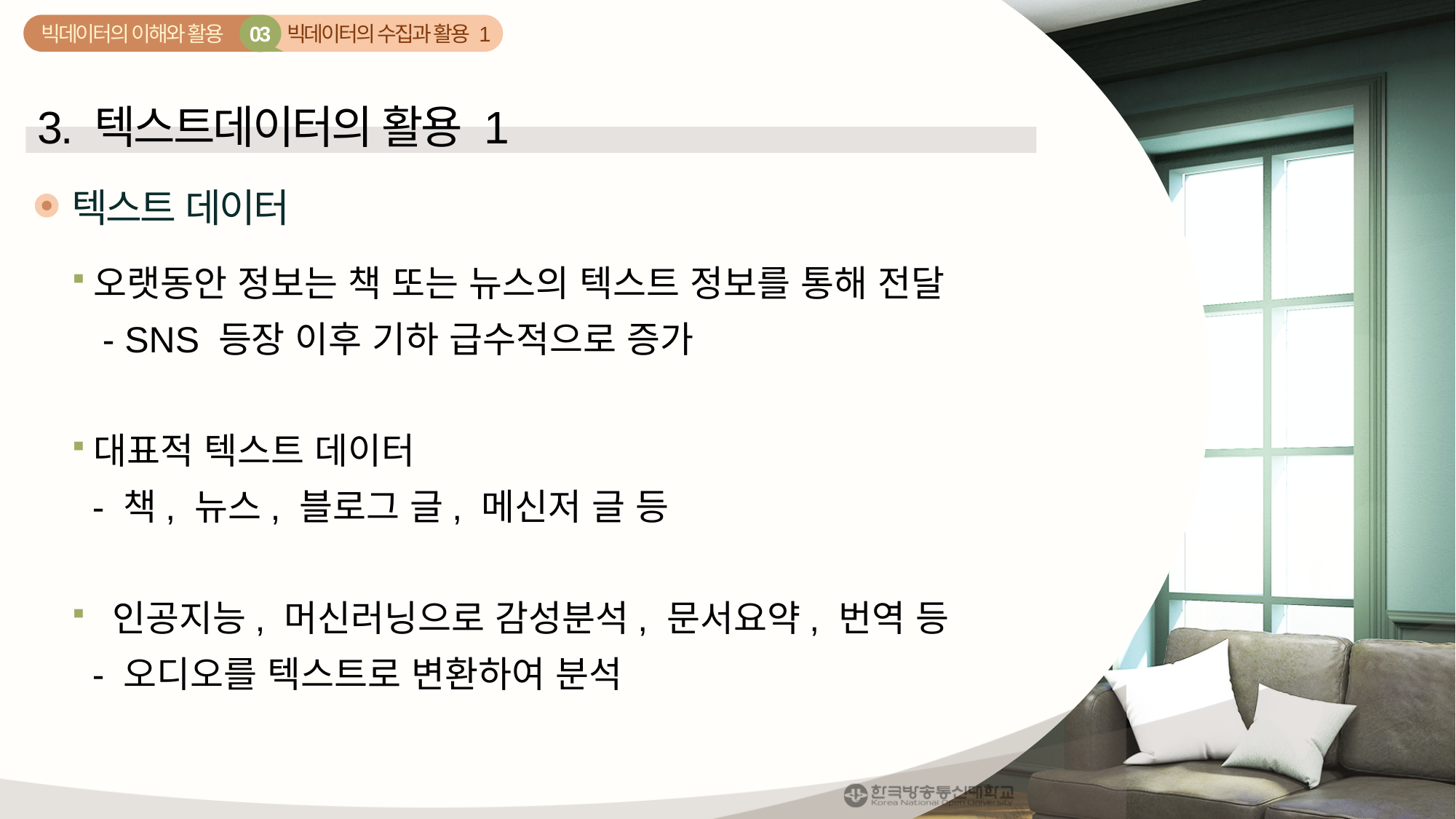

빅데이터의 수집과 활용 1
03
빅데이터의 이해와 활용
3. 텍스트데이터의 활용 1

텍스트 데이터

오랫동안 정보는 책 또는 뉴스의 텍스트 정보를 통해 전달
   - SNS 등장 이후 기하 급수적으로 증가

대표적 텍스트 데이터
  - 책, 뉴스, 블로그 글, 메신저 글 등

 인공지능, 머신러닝으로 감성분석, 문서요약, 번역 등
  - 오디오를 텍스트로 변환하여 분석